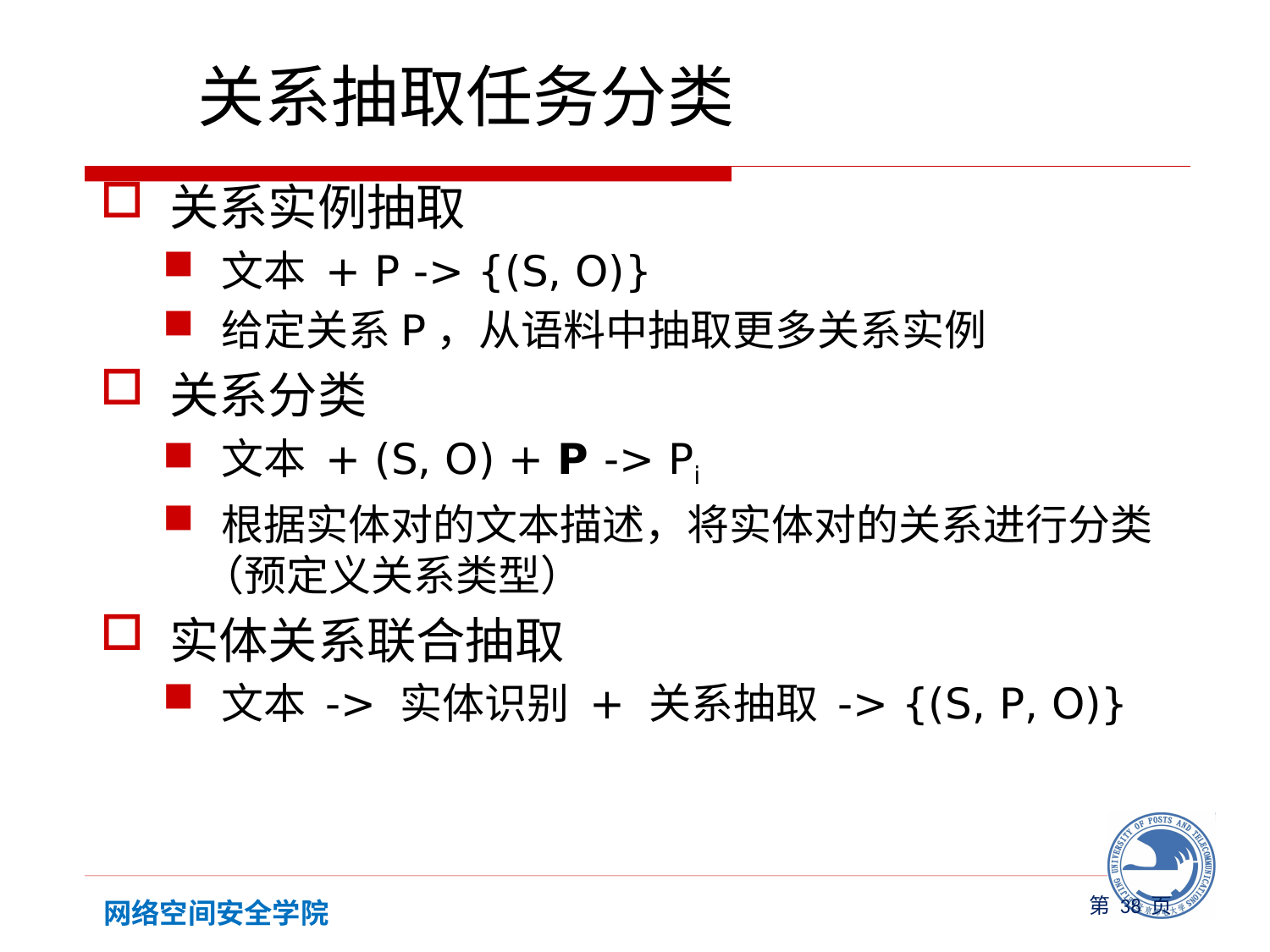

# 关系抽取任务分类
 关系实例抽取
 文本 + P -> {(S, O)}
 给定关系P，从语料中抽取更多关系实例
 关系分类
 文本 + (S, O) + P -> Pi
 根据实体对的文本描述，将实体对的关系进行分类（预定义关系类型）
 实体关系联合抽取
 文本 -> 实体识别 + 关系抽取 -> {(S, P, O)}
第 38 页